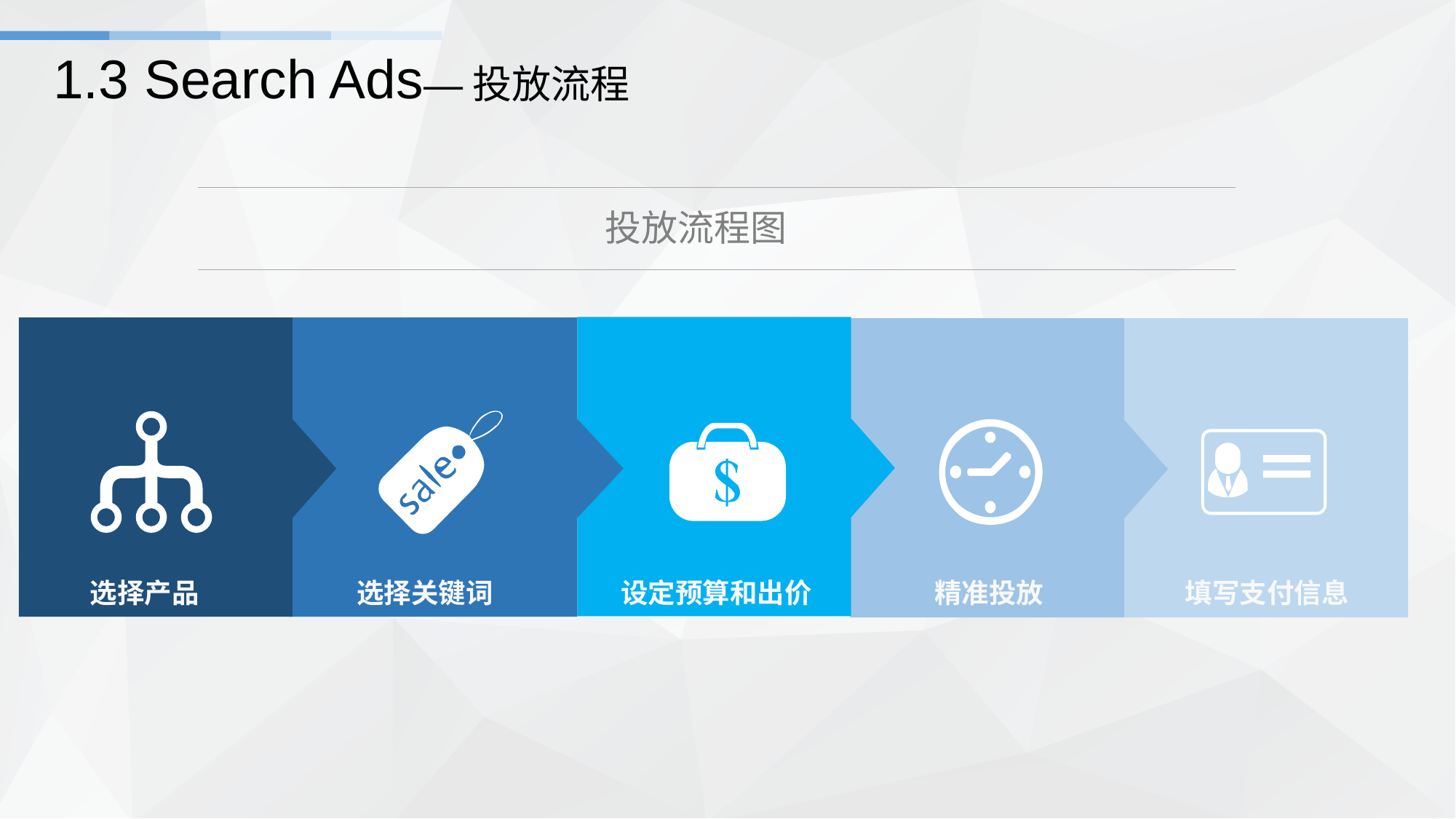

# 1.3 Search Ads—投放流程
投放流程图

选择产品
选择关键词
设定预算和出价
精准投放
填写支付信息